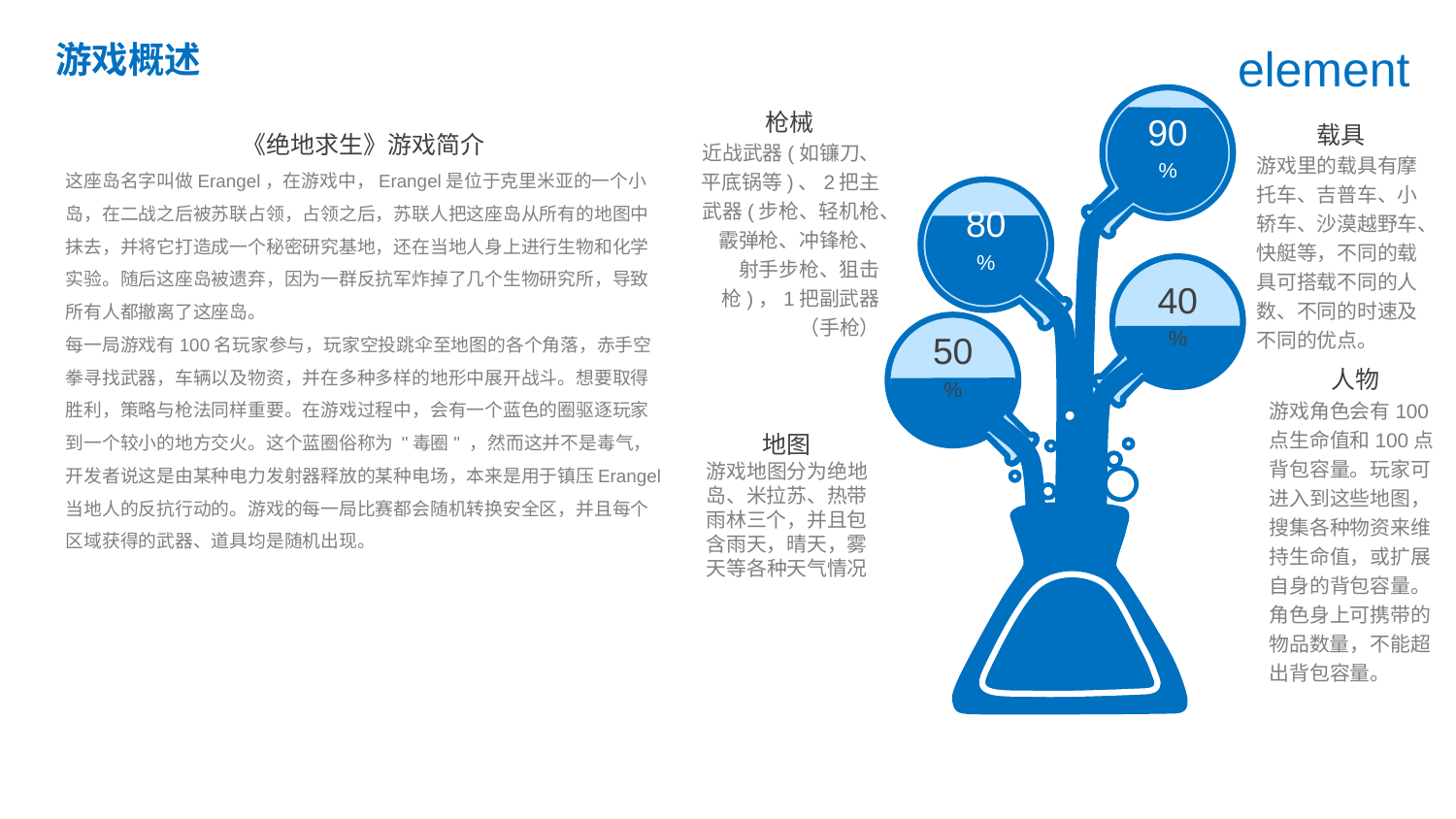

游戏概述
element

90%

枪械
近战武器(如镰刀、平底锅等)、2把主武器(步枪、轻机枪、霰弹枪、冲锋枪、射手步枪、狙击枪)，1把副武器（手枪）
载具
游戏里的载具有摩托车、吉普车、小轿车、沙漠越野车、快艇等，不同的载具可搭载不同的人数、不同的时速及不同的优点。
《绝地求生》游戏简介
这座岛名字叫做Erangel，在游戏中，Erangel是位于克里米亚的一个小岛，在二战之后被苏联占领，占领之后，苏联人把这座岛从所有的地图中抹去，并将它打造成一个秘密研究基地，还在当地人身上进行生物和化学实验。随后这座岛被遗弃，因为一群反抗军炸掉了几个生物研究所，导致所有人都撤离了这座岛。
每一局游戏有100名玩家参与，玩家空投跳伞至地图的各个角落，赤手空拳寻找武器，车辆以及物资，并在多种多样的地形中展开战斗。想要取得胜利，策略与枪法同样重要。在游戏过程中，会有一个蓝色的圈驱逐玩家到一个较小的地方交火。这个蓝圈俗称为 "毒圈" ，然而这并不是毒气，开发者说这是由某种电力发射器释放的某种电场，本来是用于镇压Erangel当地人的反抗行动的。游戏的每一局比赛都会随机转换安全区，并且每个区域获得的武器、道具均是随机出现。

80%

40%

50%

人物
游戏角色会有100点生命值和100点背包容量。玩家可进入到这些地图，搜集各种物资来维持生命值，或扩展自身的背包容量。角色身上可携带的物品数量，不能超出背包容量。

地图
游戏地图分为绝地岛、米拉苏、热带雨林三个，并且包含雨天，晴天，雾天等各种天气情况